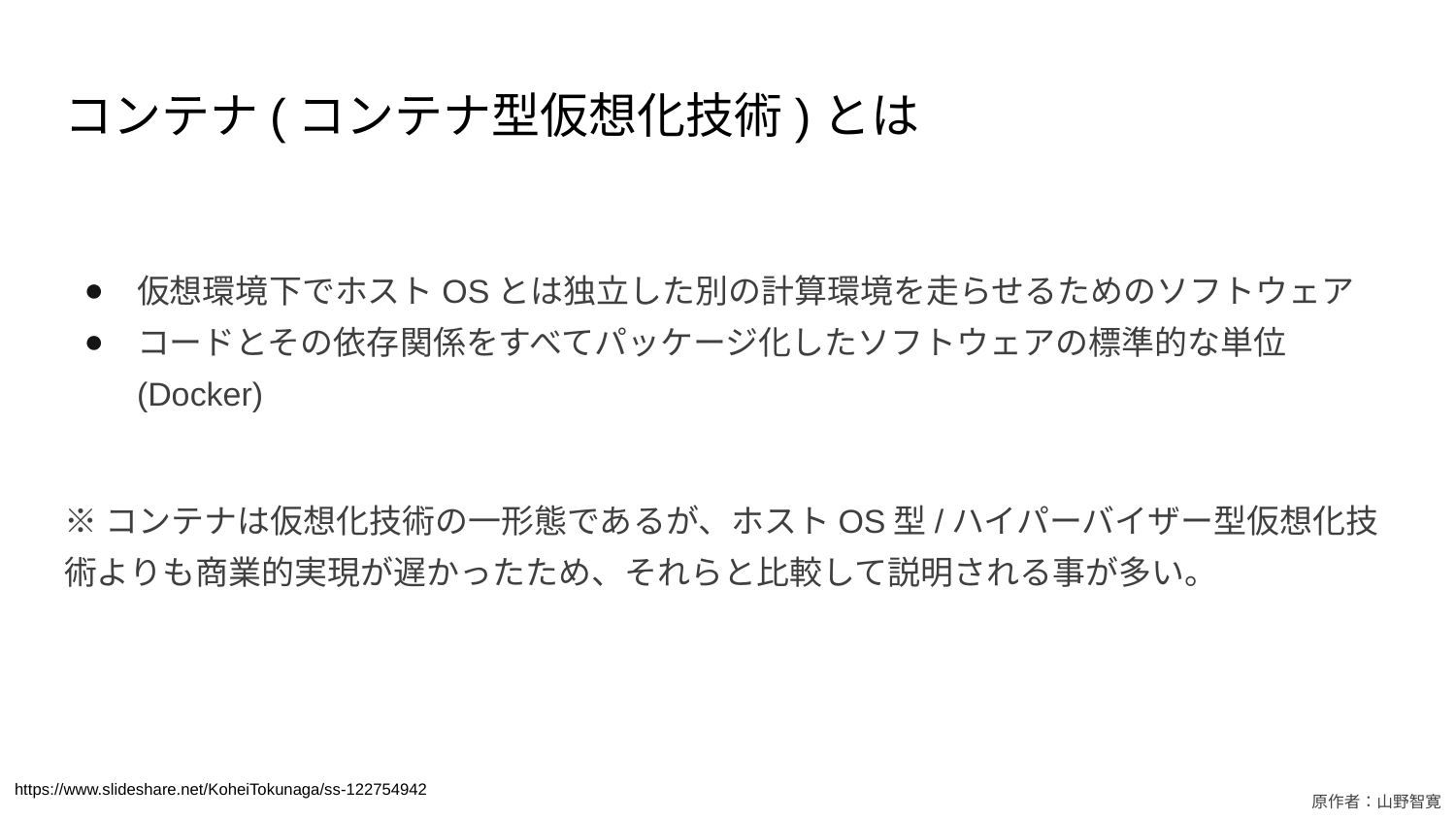

# コンテナ(コンテナ型仮想化技術)とは

仮想環境下でホストOSとは独立した別の計算環境を走らせるためのソフトウェア
コードとその依存関係をすべてパッケージ化したソフトウェアの標準的な単位(Docker)

※コンテナは仮想化技術の一形態であるが、ホストOS型/ハイパーバイザー型仮想化技術よりも商業的実現が遅かったため、それらと比較して説明される事が多い。
https://www.slideshare.net/KoheiTokunaga/ss-122754942
原作者：山野智寛